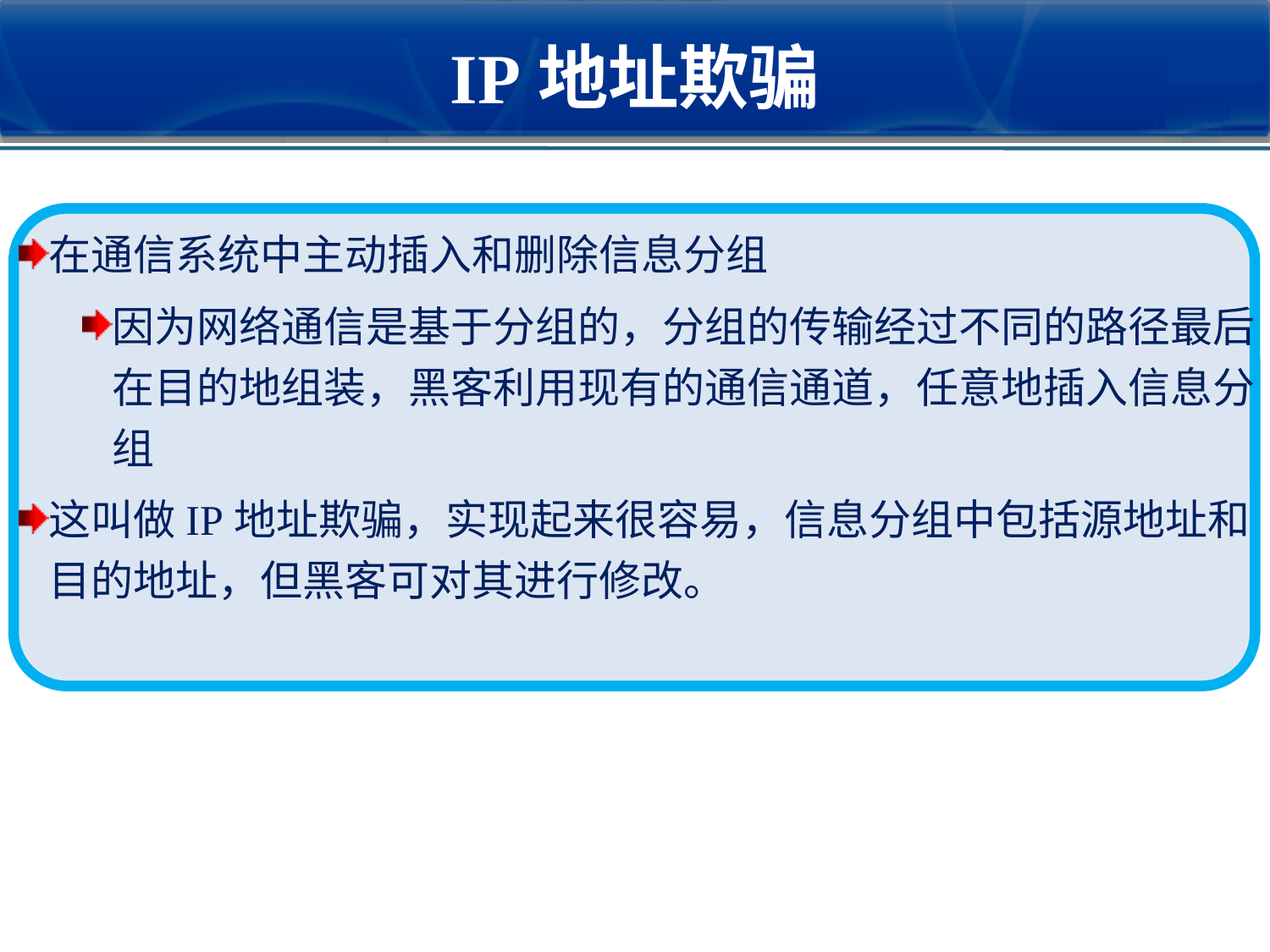

IP地址欺骗

在通信系统中主动插入和删除信息分组
因为网络通信是基于分组的，分组的传输经过不同的路径最后在目的地组装，黑客利用现有的通信通道，任意地插入信息分组
这叫做IP地址欺骗，实现起来很容易，信息分组中包括源地址和目的地址，但黑客可对其进行修改。